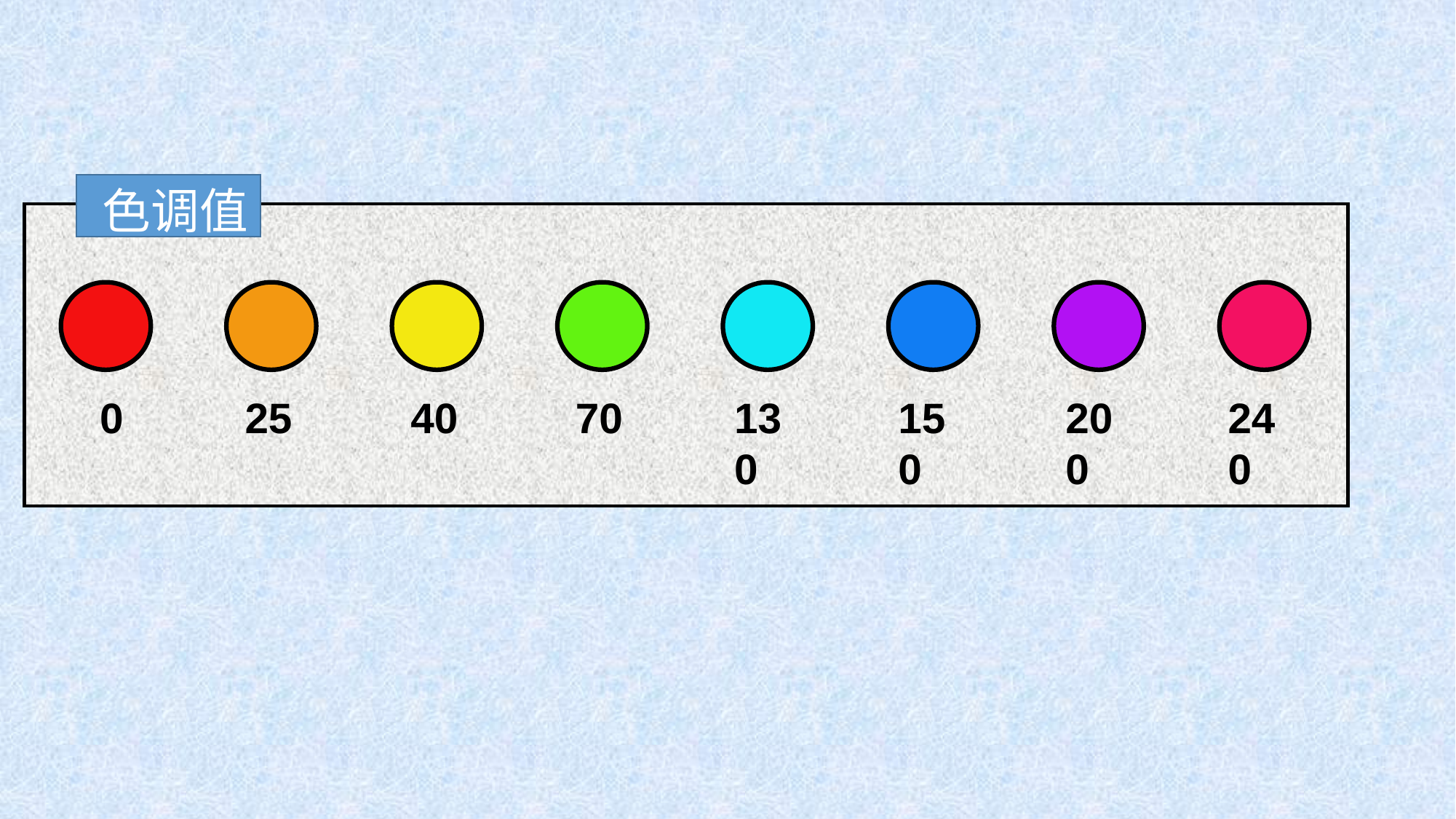

色调值

70
0
25
40
130
150
200
240